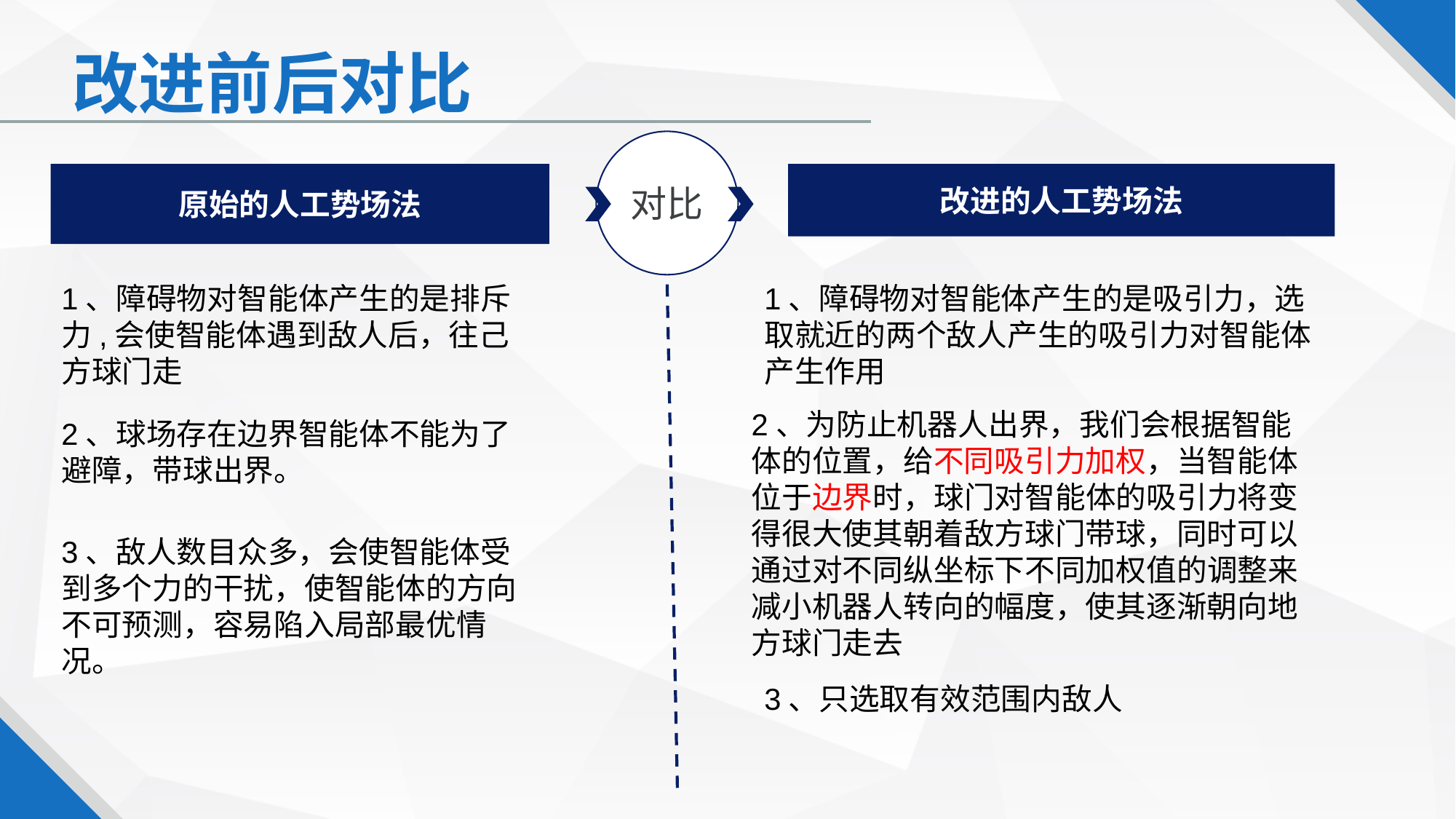

# 改进前后对比
对比
原始的人工势场法
改进的人工势场法

1、障碍物对智能体产生的是排斥力,会使智能体遇到敌人后，往己方球门走
1、障碍物对智能体产生的是吸引力，选取就近的两个敌人产生的吸引力对智能体产生作用
2、为防止机器人出界，我们会根据智能体的位置，给不同吸引力加权，当智能体位于边界时，球门对智能体的吸引力将变得很大使其朝着敌方球门带球，同时可以通过对不同纵坐标下不同加权值的调整来减小机器人转向的幅度，使其逐渐朝向地方球门走去
2、球场存在边界智能体不能为了避障，带球出界。

3、敌人数目众多，会使智能体受到多个力的干扰，使智能体的方向不可预测，容易陷入局部最优情况。
3、只选取有效范围内敌人